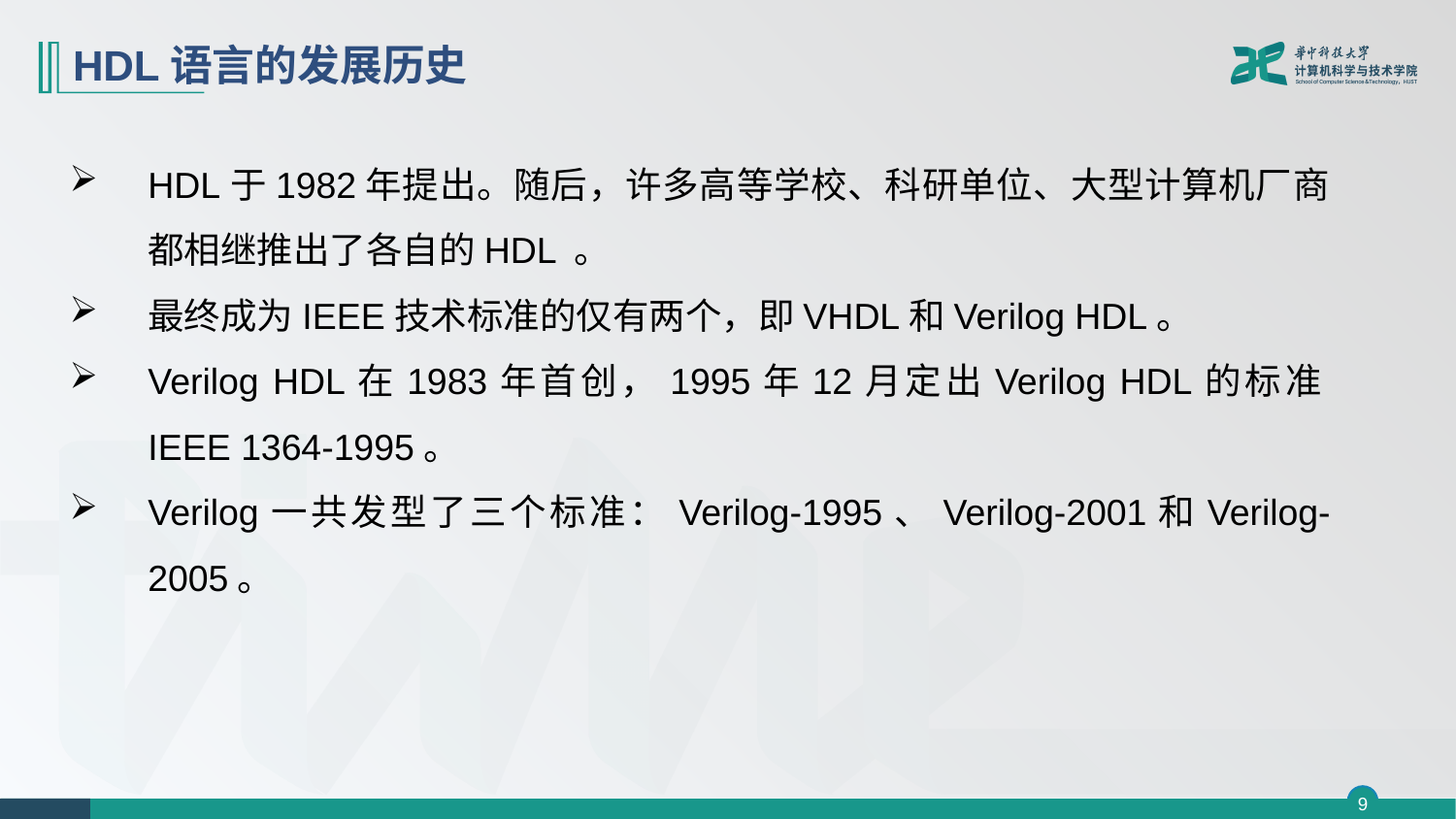

# HDL语言的发展历史
HDL于1982年提出。随后，许多高等学校、科研单位、大型计算机厂商都相继推出了各自的HDL 。
最终成为IEEE技术标准的仅有两个，即VHDL和Verilog HDL。
Verilog HDL在1983年首创，1995年12月定出Verilog HDL的标准IEEE 1364-1995。
Verilog一共发型了三个标准：Verilog-1995、Verilog-2001和Verilog-2005。